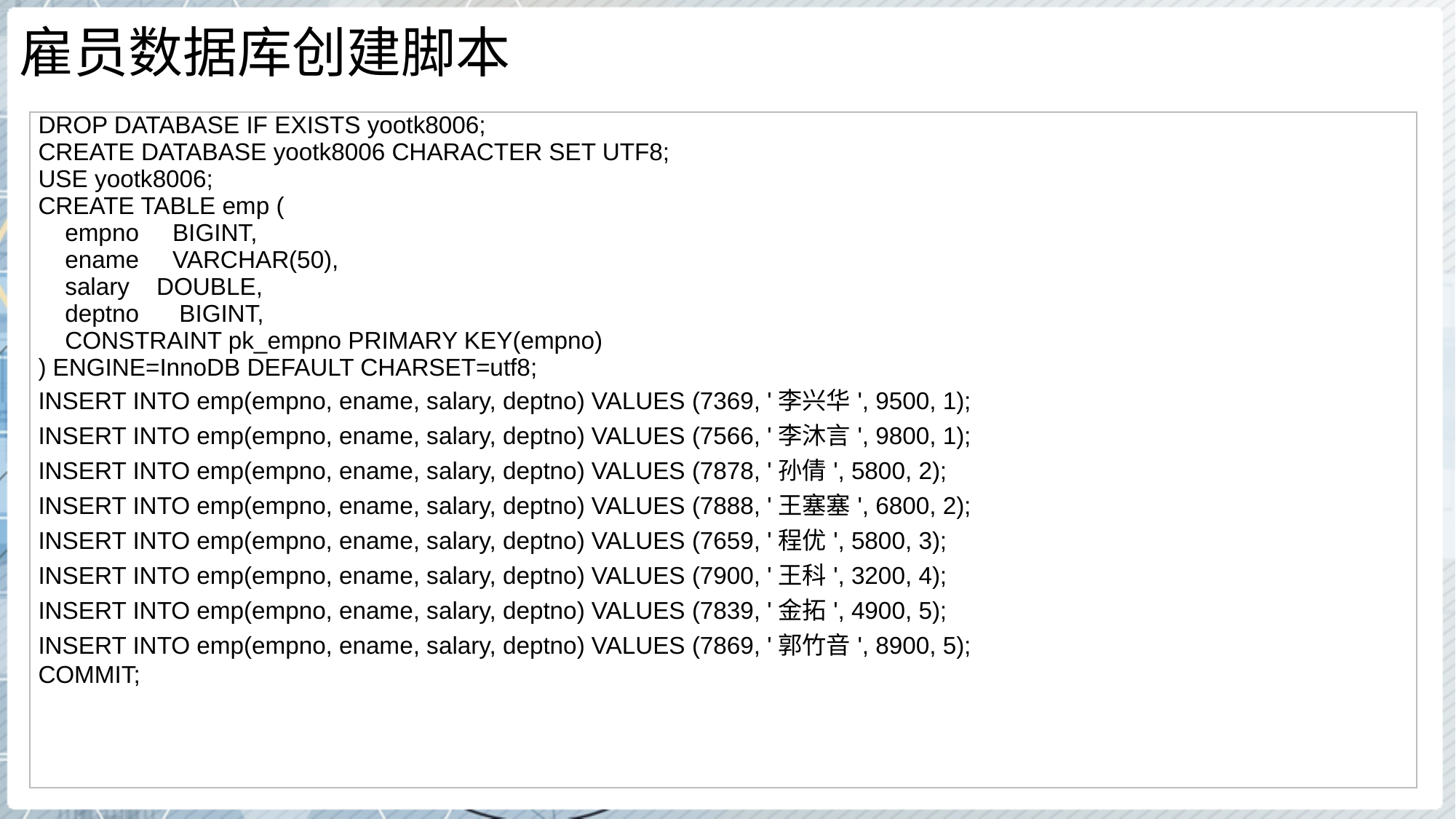

# 雇员数据库创建脚本
| DROP DATABASE IF EXISTS yootk8006; CREATE DATABASE yootk8006 CHARACTER SET UTF8; USE yootk8006; CREATE TABLE emp ( empno BIGINT, ename VARCHAR(50), salary DOUBLE, deptno BIGINT, CONSTRAINT pk\_empno PRIMARY KEY(empno) ) ENGINE=InnoDB DEFAULT CHARSET=utf8; INSERT INTO emp(empno, ename, salary, deptno) VALUES (7369, '李兴华', 9500, 1); INSERT INTO emp(empno, ename, salary, deptno) VALUES (7566, '李沐言', 9800, 1); INSERT INTO emp(empno, ename, salary, deptno) VALUES (7878, '孙倩', 5800, 2); INSERT INTO emp(empno, ename, salary, deptno) VALUES (7888, '王塞塞', 6800, 2); INSERT INTO emp(empno, ename, salary, deptno) VALUES (7659, '程优', 5800, 3); INSERT INTO emp(empno, ename, salary, deptno) VALUES (7900, '王科', 3200, 4); INSERT INTO emp(empno, ename, salary, deptno) VALUES (7839, '金拓', 4900, 5); INSERT INTO emp(empno, ename, salary, deptno) VALUES (7869, '郭竹音', 8900, 5); COMMIT; |
| --- |